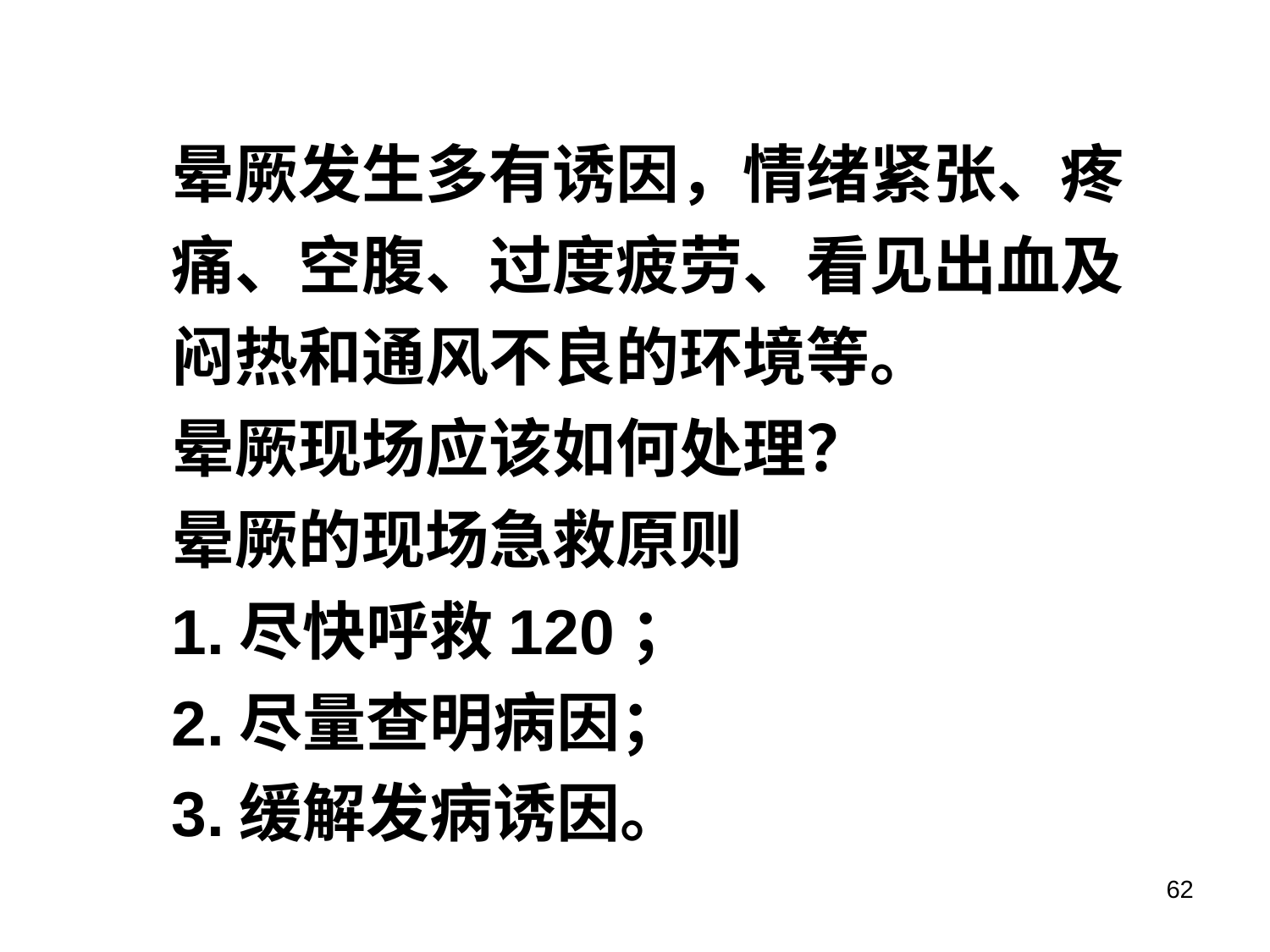

# 晕厥发生多有诱因，情绪紧张、疼痛、空腹、过度疲劳、看见出血及闷热和通风不良的环境等。 晕厥现场应该如何处理？ 晕厥的现场急救原则 1.尽快呼救120； 2.尽量查明病因； 3.缓解发病诱因。
62